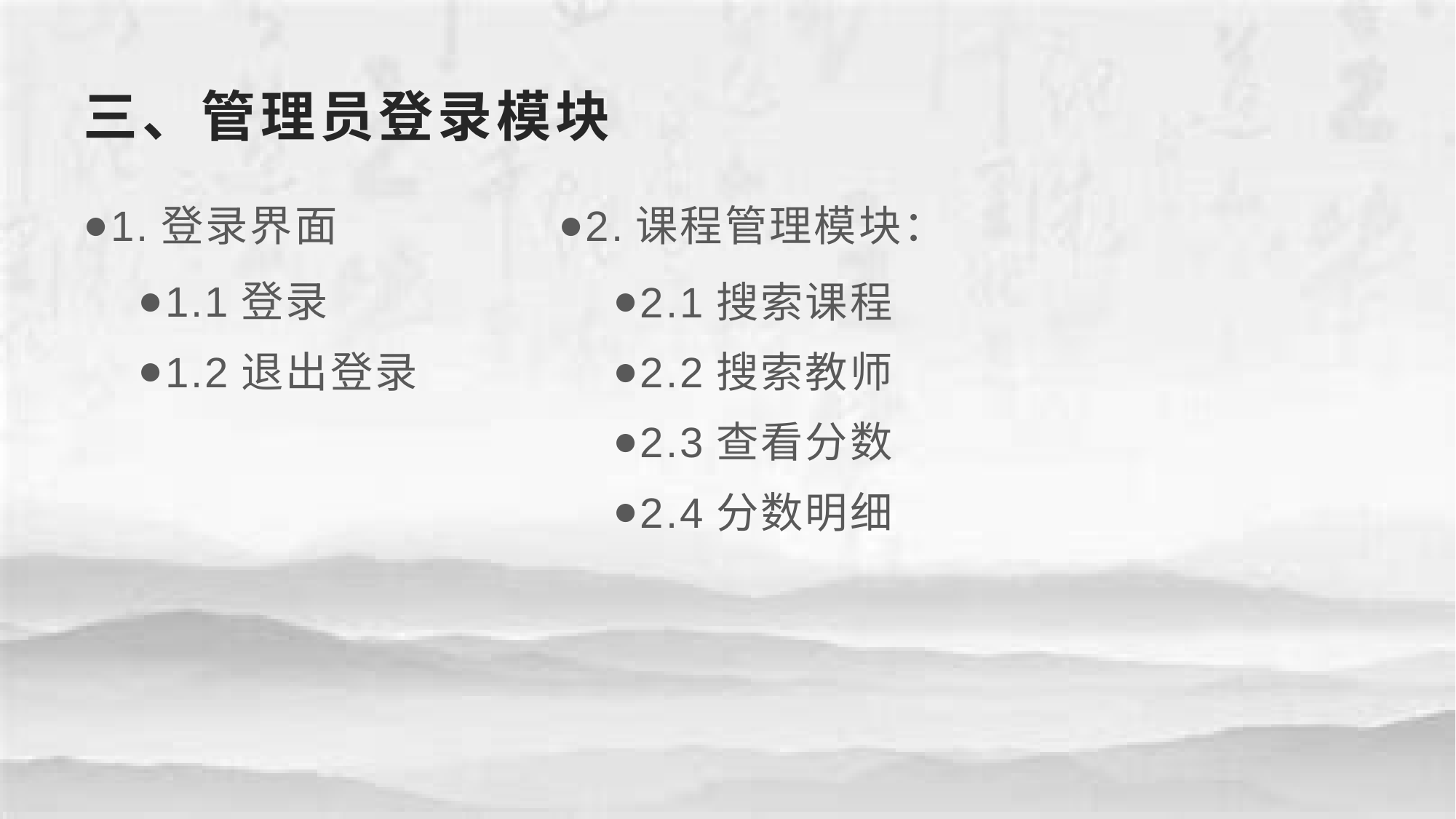

# 三、管理员登录模块
1.登录界面
1.1登录
1.2退出登录
2.课程管理模块：
2.1搜索课程
2.2搜索教师
2.3查看分数
2.4分数明细